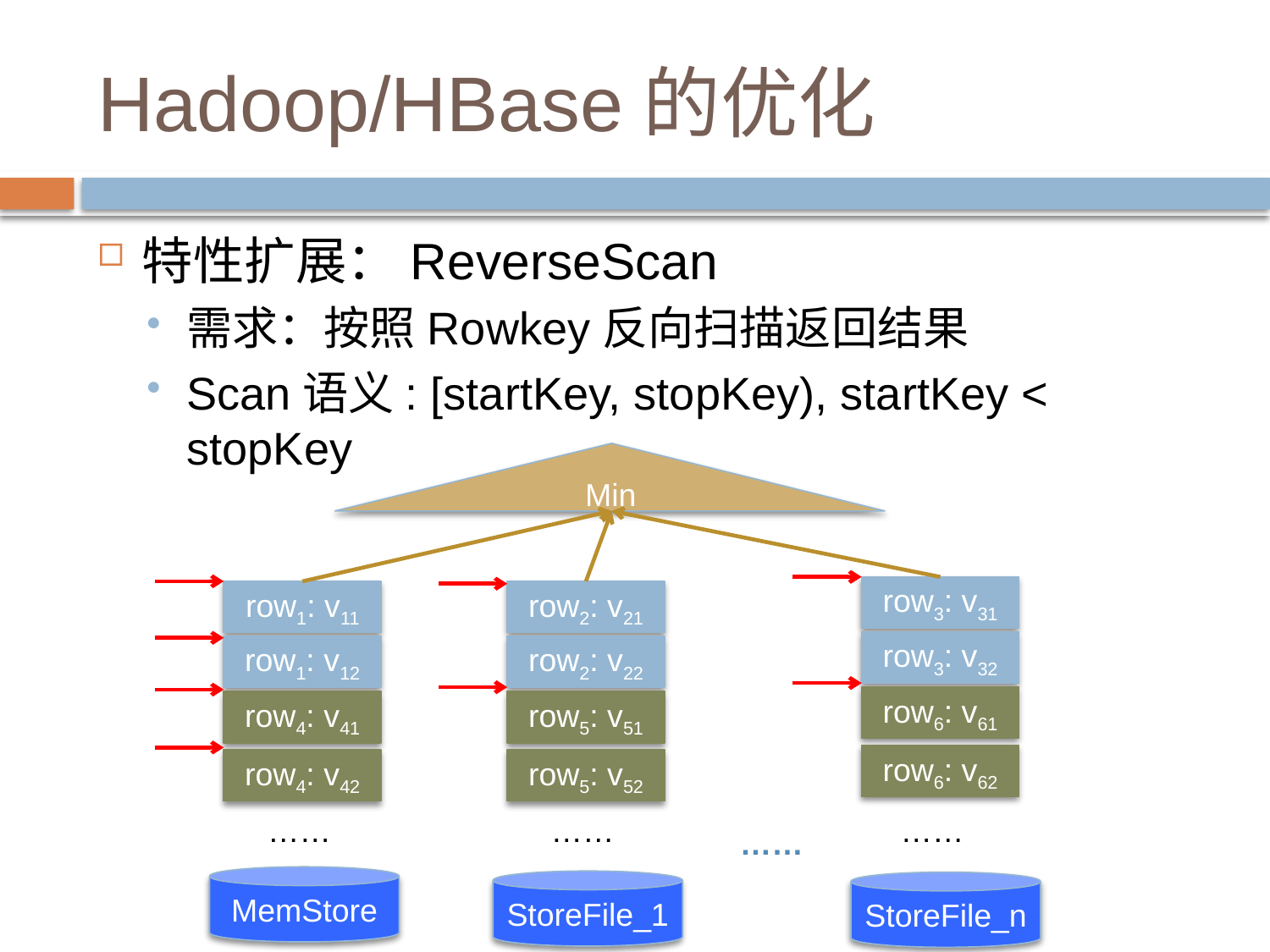

# Hadoop/HBase的优化
特性扩展：ReverseScan
需求：按照Rowkey反向扫描返回结果
Scan语义: [startKey, stopKey), startKey < stopKey
Min
row3: v31
row1: v11
row2: v21
row3: v32
row1: v12
row2: v22
row6: v61
row4: v41
row5: v51
row6: v62
row4: v42
row5: v52
……
……
……
……
MemStore
StoreFile_1
StoreFile_n